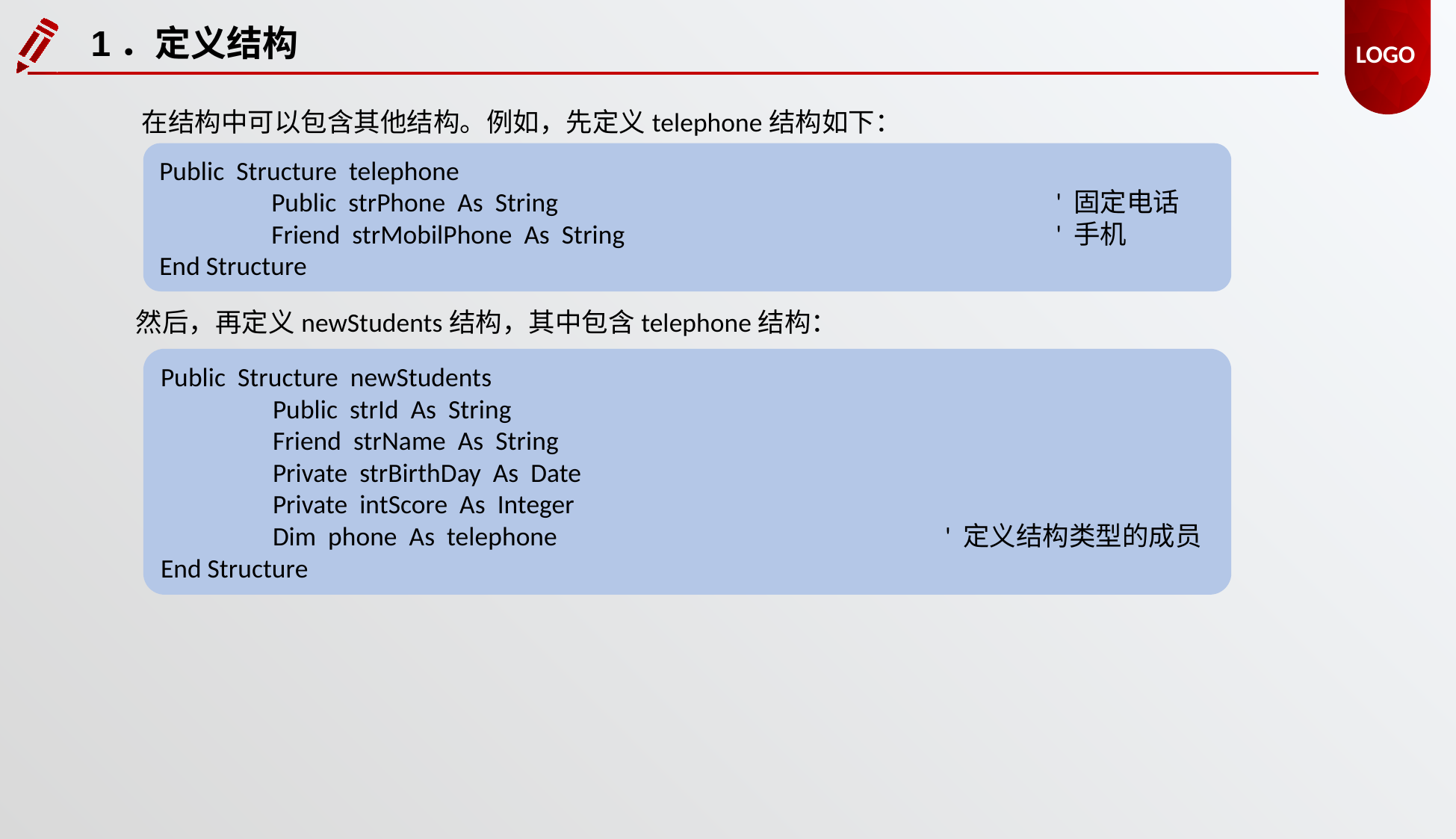

1．定义结构
在结构中可以包含其他结构。例如，先定义telephone结构如下：
Public  Structure  telephone
	Public  strPhone  As  String					' 固定电话
	Friend  strMobilPhone  As  String				' 手机
End Structure
然后，再定义newStudents结构，其中包含telephone结构：
Public  Structure  newStudents
	Public  strId  As  String
	Friend  strName  As  String
	Private  strBirthDay  As  Date
	Private  intScore  As  Integer
	Dim  phone  As  telephone				' 定义结构类型的成员
End Structure